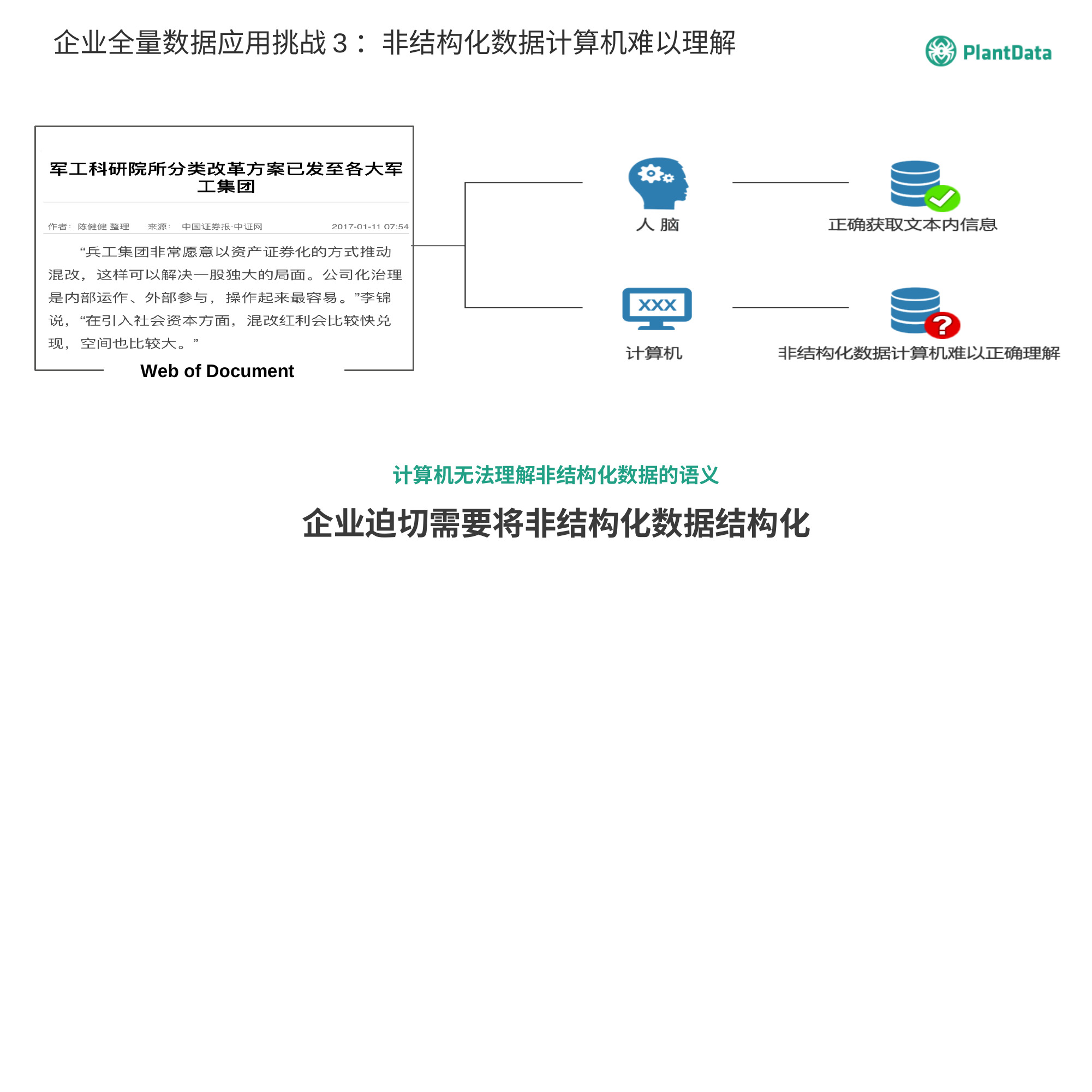

# 企业全量数据应用挑战3：非结构化数据计算机难以理解

Web of Document
计算机无法理解非结构化数据的语义

企业迫切需要将非结构化数据结构化